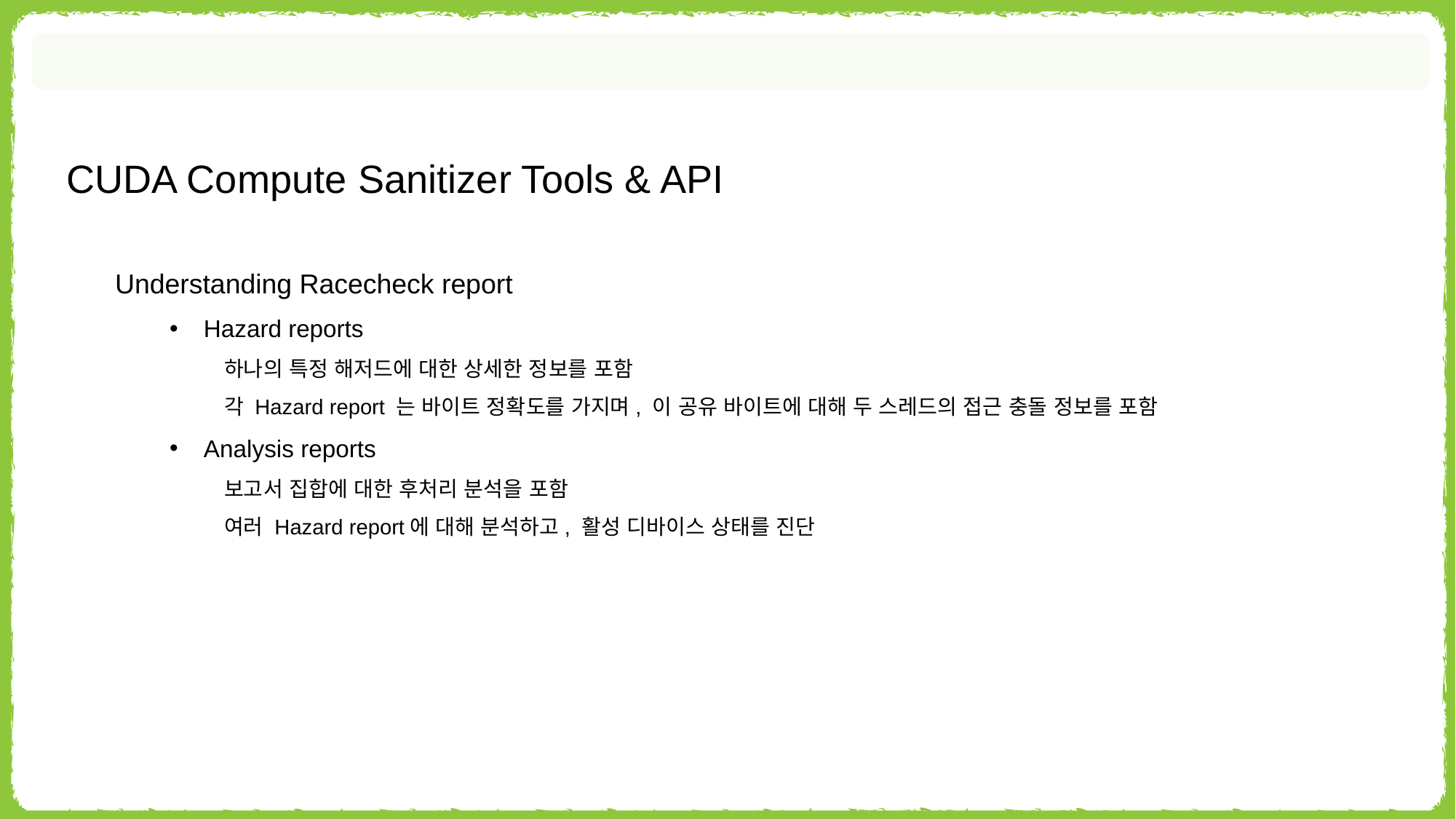

CUDA Compute Sanitizer Tools & API
Understanding Racecheck report
Hazard reports
하나의 특정 해저드에 대한 상세한 정보를 포함
각 Hazard report 는 바이트 정확도를 가지며, 이 공유 바이트에 대해 두 스레드의 접근 충돌 정보를 포함
Analysis reports
보고서 집합에 대한 후처리 분석을 포함
여러 Hazard report에 대해 분석하고, 활성 디바이스 상태를 진단